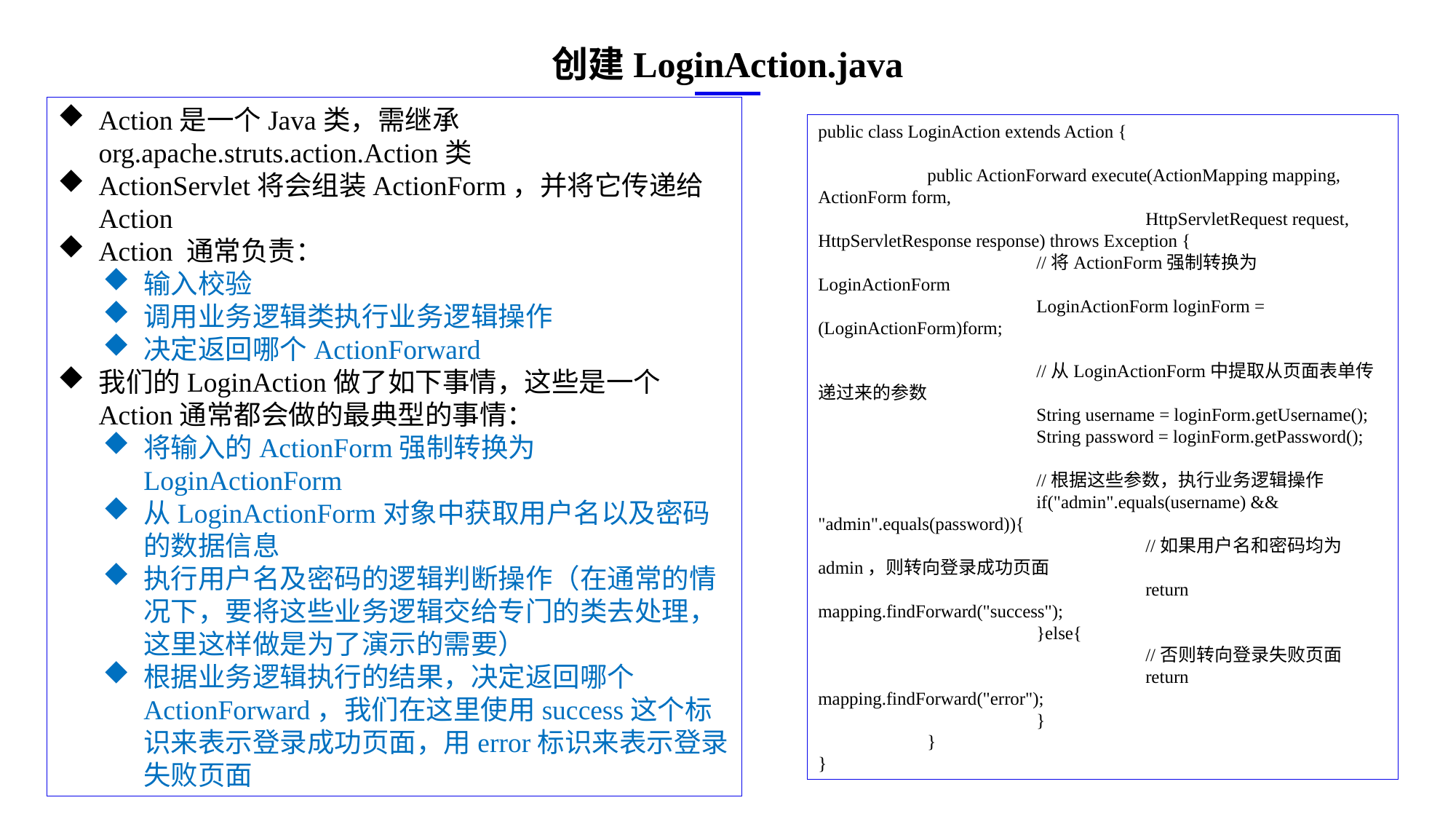

创建LoginAction.java
Action是一个Java类，需继承org.apache.struts.action.Action类
ActionServlet将会组装ActionForm，并将它传递给Action
Action 通常负责：
输入校验
调用业务逻辑类执行业务逻辑操作
决定返回哪个ActionForward
我们的LoginAction做了如下事情，这些是一个Action通常都会做的最典型的事情：
将输入的ActionForm强制转换为LoginActionForm
从LoginActionForm对象中获取用户名以及密码的数据信息
执行用户名及密码的逻辑判断操作（在通常的情况下，要将这些业务逻辑交给专门的类去处理，这里这样做是为了演示的需要）
根据业务逻辑执行的结果，决定返回哪个ActionForward，我们在这里使用success这个标识来表示登录成功页面，用error标识来表示登录失败页面
public class LoginAction extends Action {

	public ActionForward execute(ActionMapping mapping, ActionForm form,
			HttpServletRequest request, HttpServletResponse response) throws Exception {
		//将ActionForm强制转换为LoginActionForm
		LoginActionForm loginForm = (LoginActionForm)form;

		//从LoginActionForm中提取从页面表单传递过来的参数
		String username = loginForm.getUsername();
		String password = loginForm.getPassword();

		//根据这些参数，执行业务逻辑操作
		if("admin".equals(username) && "admin".equals(password)){
			//如果用户名和密码均为admin，则转向登录成功页面
			return mapping.findForward("success");
		}else{
			//否则转向登录失败页面
			return mapping.findForward("error");
		}
	}
}
e7d195523061f1c0ae0eb3eed39d2bcef4622b2499a05fe6567B54A876BEB457BD1EB8EBE9915191D1FA2E860D28D251AB291D9CBBDD28D4BD16020FD75D8281481517FC21E86E4C931520AFA1087E92E357E3DB373CA326F6F926B1A67F681E99E875FFD293B2C32B3919AE4D43F9436862A7DD54F9346DF3662D8AB7319030EF75D53FF682DE13